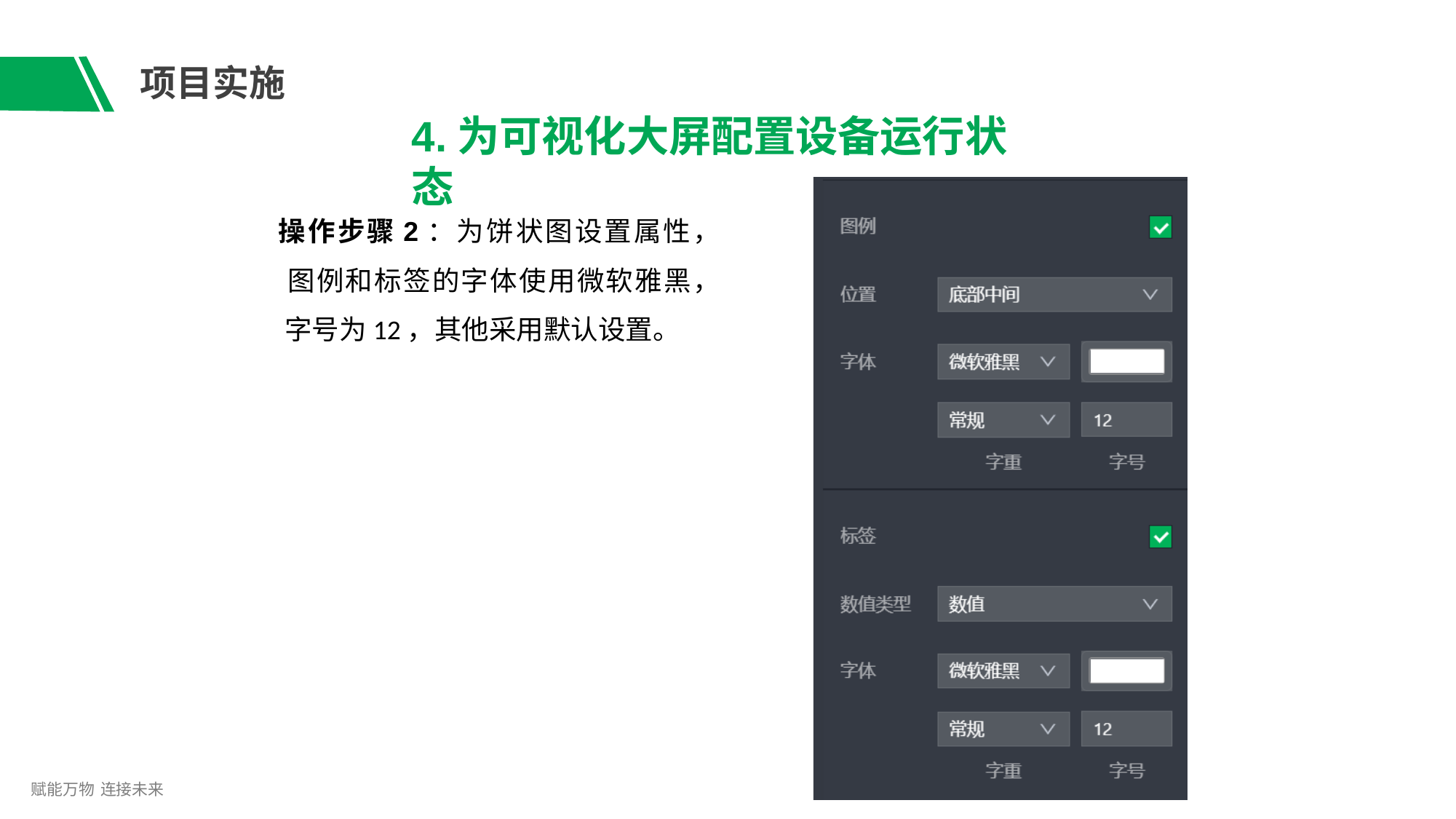

# 项目实施
4.为可视化大屏配置设备运行状态

操作步骤2：为饼状图设置属性， 图例和标签的字体使用微软雅黑， 字号为12，其他采用默认设置。
赋能万物 连接未来